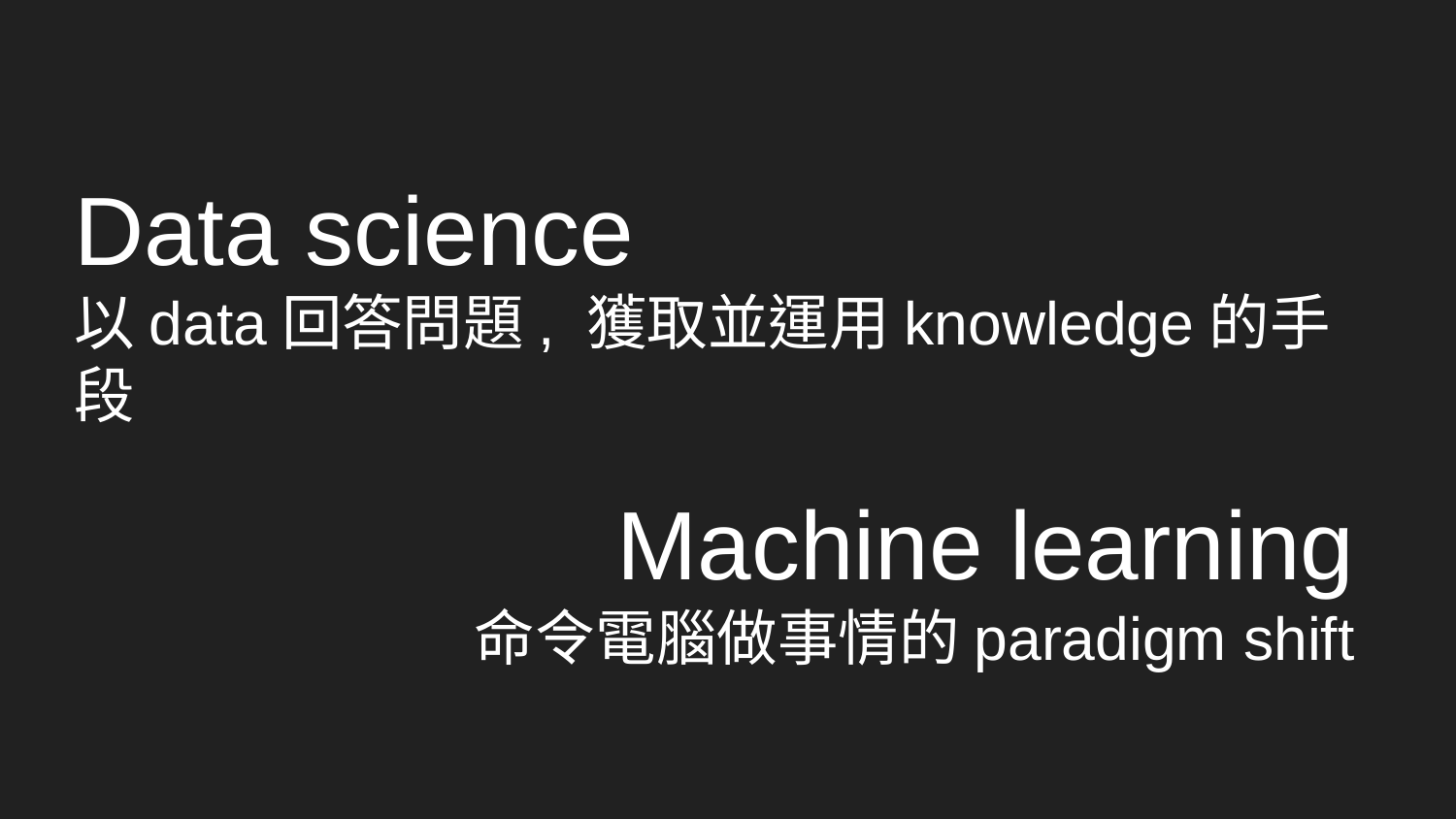

Data science
以data回答問題, 獲取並運用knowledge的手段
Machine learning
命令電腦做事情的paradigm shift